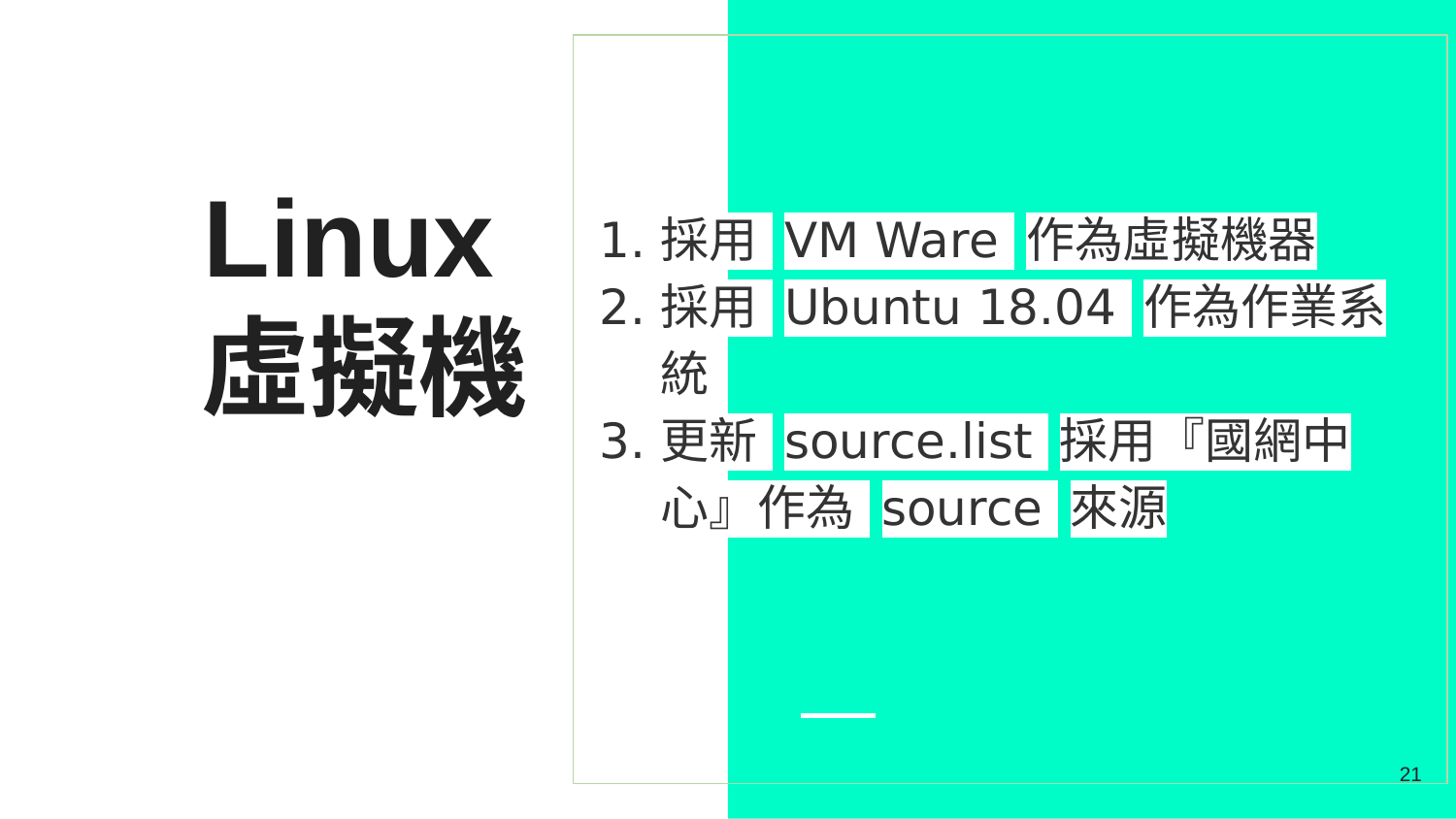

採用 VM Ware 作為虛擬機器
採用 Ubuntu 18.04 作為作業系統
更新 source.list 採用『國網中心』作為 source 來源

# Linux
虛擬機

21